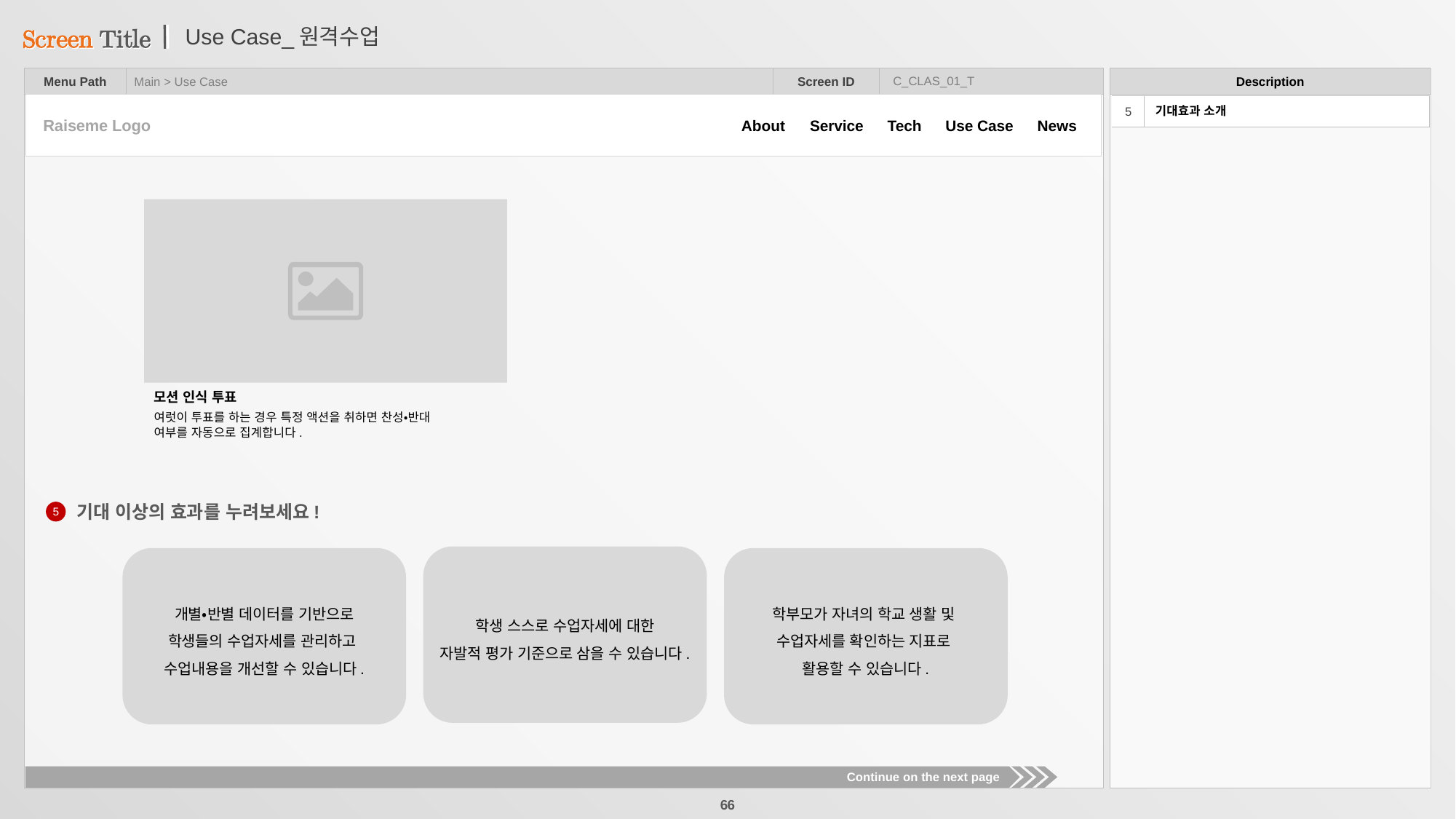

# Use Case_원격수업
C_CLAS_01_T
Main > Use Case

| 5 | 기대효과 소개 |
| --- | --- |
About
Service
Tech
Use Case
News
Raiseme Logo

모션 인식 투표
여럿이 투표를 하는 경우 특정 액션을 취하면 찬성•반대
여부를 자동으로 집계합니다.
기대 이상의 효과를 누려보세요!
5
학생 스스로 수업자세에 대한
자발적 평가 기준으로 삼을 수 있습니다.
개별•반별 데이터를 기반으로
학생들의 수업자세를 관리하고
수업내용을 개선할 수 있습니다.
학부모가 자녀의 학교 생활 및
수업자세를 확인하는 지표로
활용할 수 있습니다.